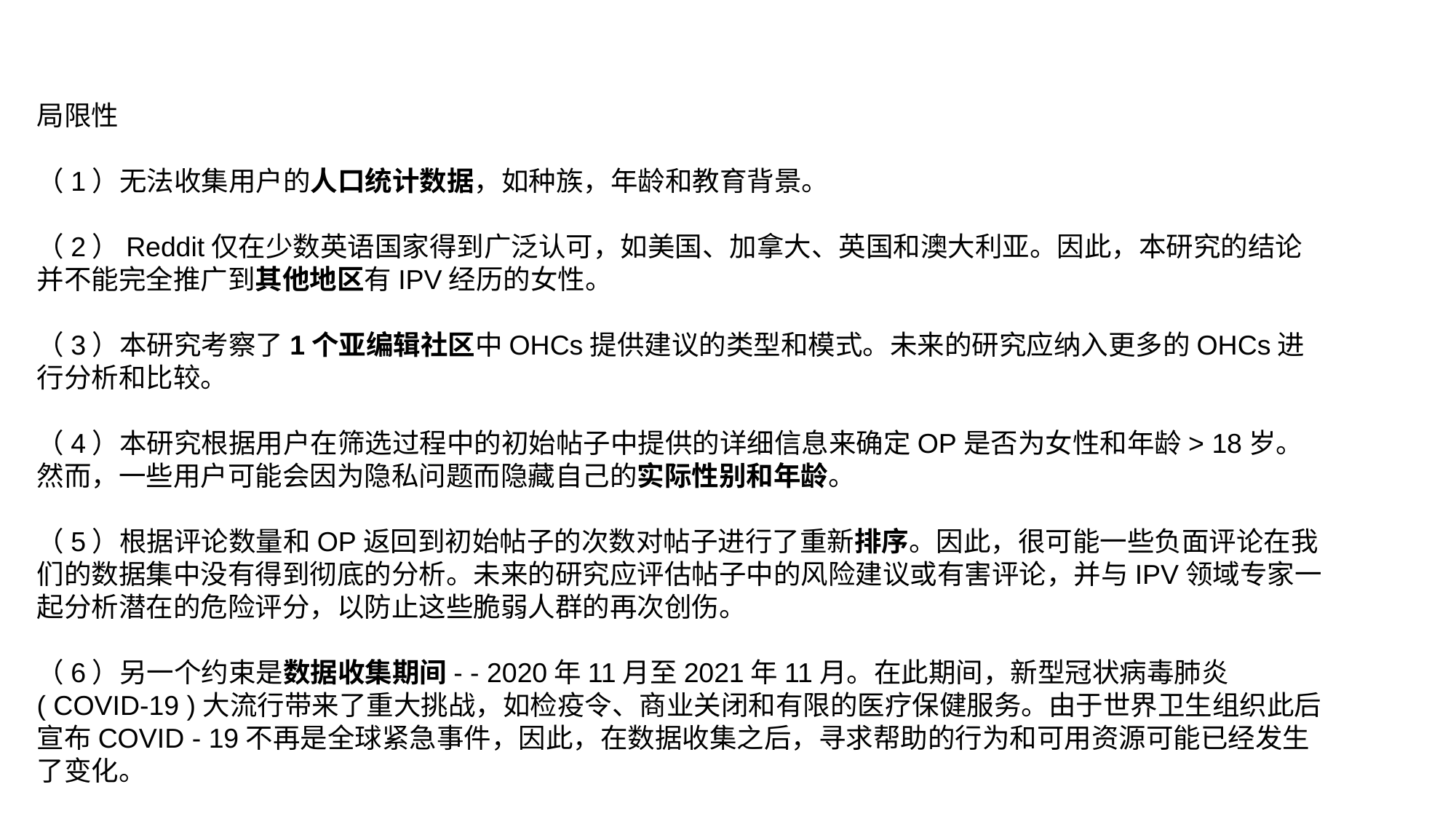

局限性

（1）无法收集用户的人口统计数据，如种族，年龄和教育背景。

（2）Reddit仅在少数英语国家得到广泛认可，如美国、加拿大、英国和澳大利亚。因此，本研究的结论并不能完全推广到其他地区有IPV经历的女性。

（3）本研究考察了1个亚编辑社区中OHCs提供建议的类型和模式。未来的研究应纳入更多的OHCs进行分析和比较。

（4）本研究根据用户在筛选过程中的初始帖子中提供的详细信息来确定OP是否为女性和年龄> 18岁。然而，一些用户可能会因为隐私问题而隐藏自己的实际性别和年龄。

（5）根据评论数量和OP返回到初始帖子的次数对帖子进行了重新排序。因此，很可能一些负面评论在我们的数据集中没有得到彻底的分析。未来的研究应评估帖子中的风险建议或有害评论，并与IPV领域专家一起分析潜在的危险评分，以防止这些脆弱人群的再次创伤。

（6）另一个约束是数据收集期间- - 2020年11月至2021年11月。在此期间，新型冠状病毒肺炎( COVID-19 )大流行带来了重大挑战，如检疫令、商业关闭和有限的医疗保健服务。由于世界卫生组织此后宣布COVID - 19不再是全球紧急事件，因此，在数据收集之后，寻求帮助的行为和可用资源可能已经发生了变化。